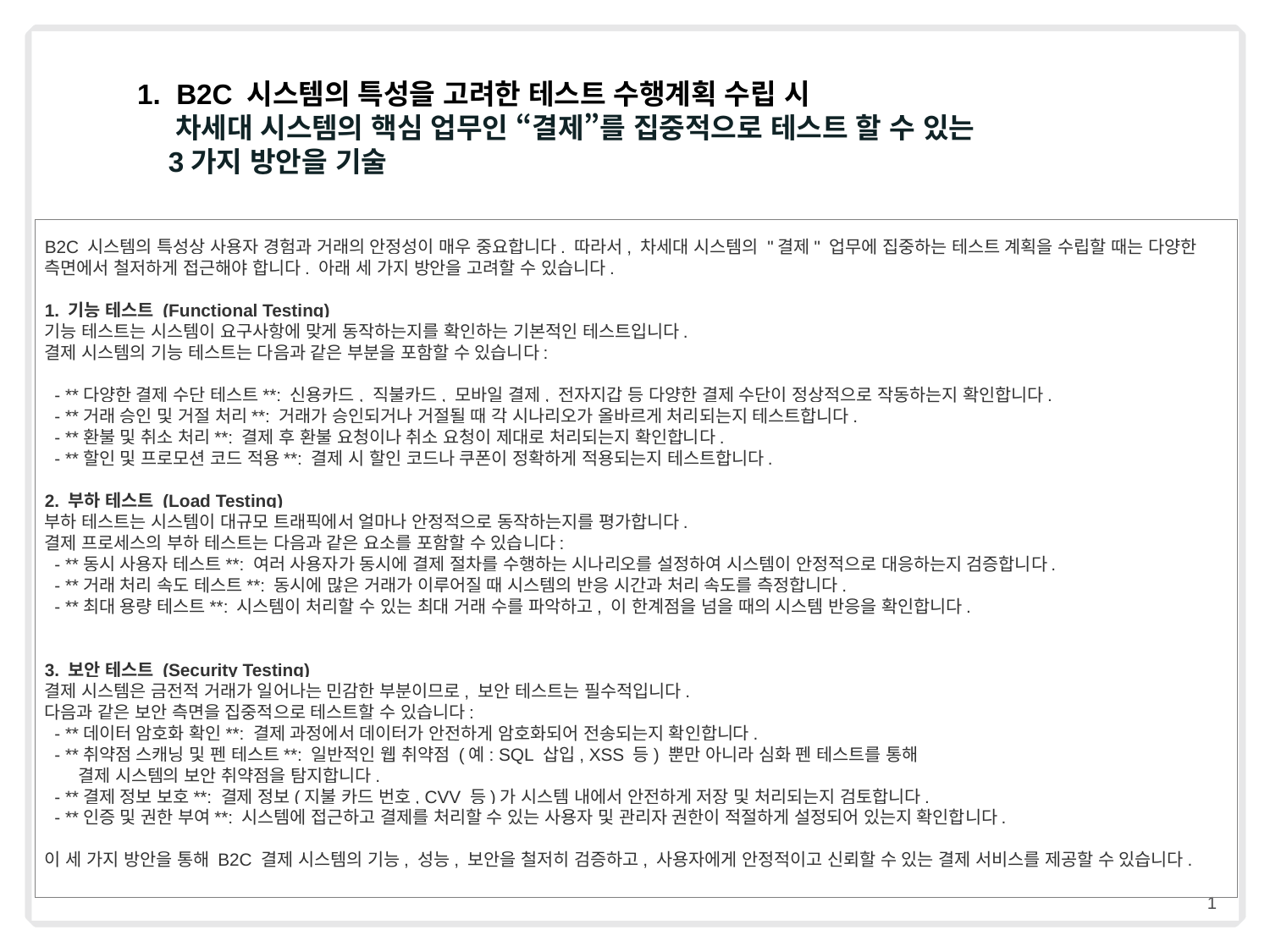

1.  B2C 시스템의 특성을 고려한 테스트 수행계획 수립 시
    차세대 시스템의 핵심 업무인 “결제”를 집중적으로 테스트 할 수 있는
    3가지 방안을 기술

B2C 시스템의 특성상 사용자 경험과 거래의 안정성이 매우 중요합니다. 따라서, 차세대 시스템의 "결제" 업무에 집중하는 테스트 계획을 수립할 때는 다양한 측면에서 철저하게 접근해야 합니다. 아래 세 가지 방안을 고려할 수 있습니다.

1. 기능 테스트 (Functional Testing)
기능 테스트는 시스템이 요구사항에 맞게 동작하는지를 확인하는 기본적인 테스트입니다.
결제 시스템의 기능 테스트는 다음과 같은 부분을 포함할 수 있습니다:

  - **다양한 결제 수단 테스트**: 신용카드, 직불카드, 모바일 결제, 전자지갑 등 다양한 결제 수단이 정상적으로 작동하는지 확인합니다.
  - **거래 승인 및 거절 처리**: 거래가 승인되거나 거절될 때 각 시나리오가 올바르게 처리되는지 테스트합니다.
  - **환불 및 취소 처리**: 결제 후 환불 요청이나 취소 요청이 제대로 처리되는지 확인합니다.
  - **할인 및 프로모션 코드 적용**: 결제 시 할인 코드나 쿠폰이 정확하게 적용되는지 테스트합니다.

2. 부하 테스트 (Load Testing)
부하 테스트는 시스템이 대규모 트래픽에서 얼마나 안정적으로 동작하는지를 평가합니다.
결제 프로세스의 부하 테스트는 다음과 같은 요소를 포함할 수 있습니다:
  - **동시 사용자 테스트**: 여러 사용자가 동시에 결제 절차를 수행하는 시나리오를 설정하여 시스템이 안정적으로 대응하는지 검증합니다.
  - **거래 처리 속도 테스트**: 동시에 많은 거래가 이루어질 때 시스템의 반응 시간과 처리 속도를 측정합니다.
  - **최대 용량 테스트**: 시스템이 처리할 수 있는 최대 거래 수를 파악하고, 이 한계점을 넘을 때의 시스템 반응을 확인합니다.

3. 보안 테스트 (Security Testing)
결제 시스템은 금전적 거래가 일어나는 민감한 부분이므로, 보안 테스트는 필수적입니다.
다음과 같은 보안 측면을 집중적으로 테스트할 수 있습니다:
  - **데이터 암호화 확인**: 결제 과정에서 데이터가 안전하게 암호화되어 전송되는지 확인합니다.
  - **취약점 스캐닝 및 펜 테스트**: 일반적인 웹 취약점 (예: SQL 삽입, XSS 등) 뿐만 아니라 심화 펜 테스트를 통해
      결제 시스템의 보안 취약점을 탐지합니다.
  - **결제 정보 보호**: 결제 정보(지불 카드 번호, CVV 등)가 시스템 내에서 안전하게 저장 및 처리되는지 검토합니다.
  - **인증 및 권한 부여**: 시스템에 접근하고 결제를 처리할 수 있는 사용자 및 관리자 권한이 적절하게 설정되어 있는지 확인합니다.

이 세 가지 방안을 통해 B2C 결제 시스템의 기능, 성능, 보안을 철저히 검증하고, 사용자에게 안정적이고 신뢰할 수 있는 결제 서비스를 제공할 수 있습니다.